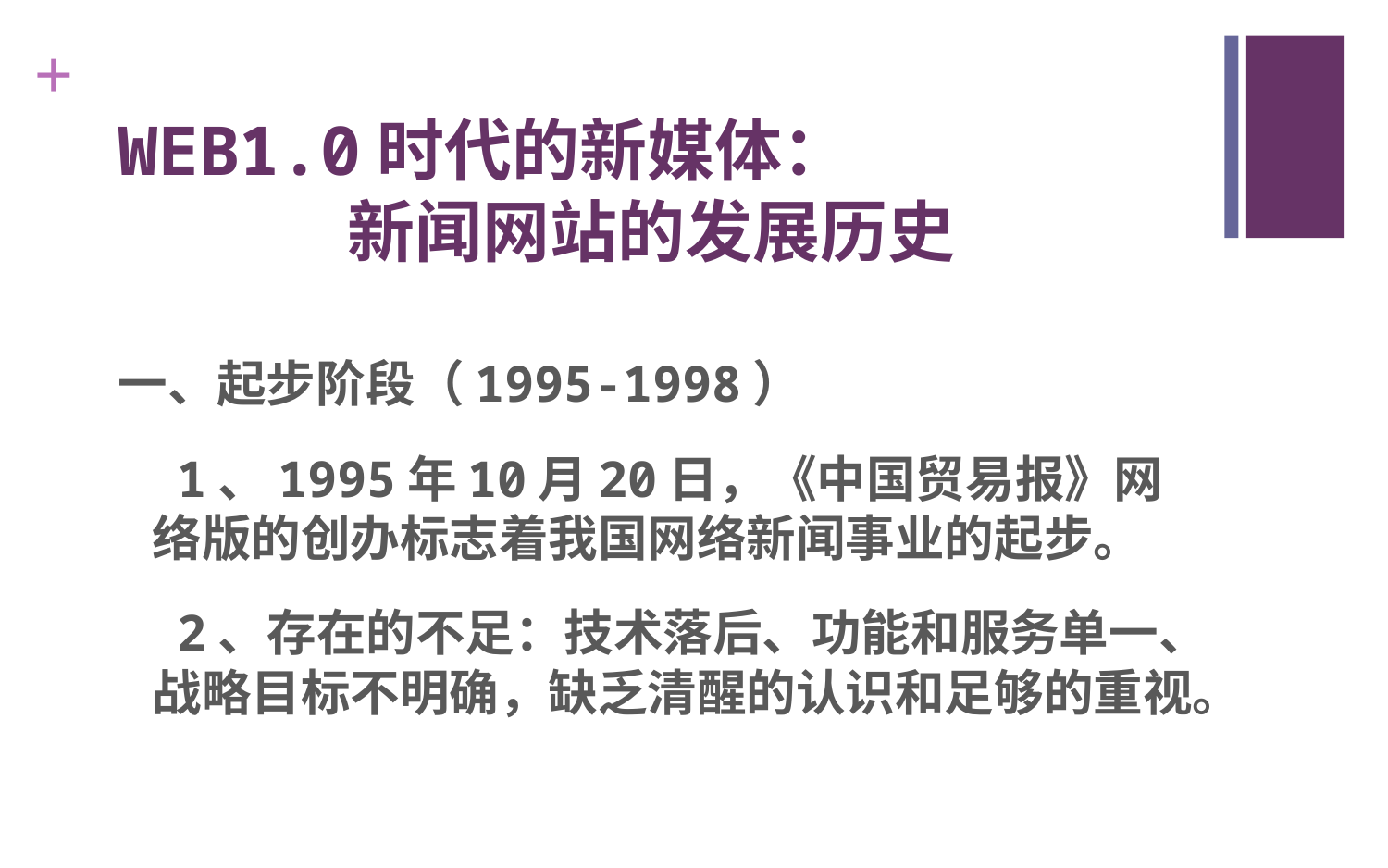

# WEB1.0时代的新媒体： 新闻网站的发展历史

一、起步阶段（1995-1998）
  1、1995年10月20日，《中国贸易报》网络版的创办标志着我国网络新闻事业的起步。
  2、存在的不足：技术落后、功能和服务单一、战略目标不明确，缺乏清醒的认识和足够的重视。